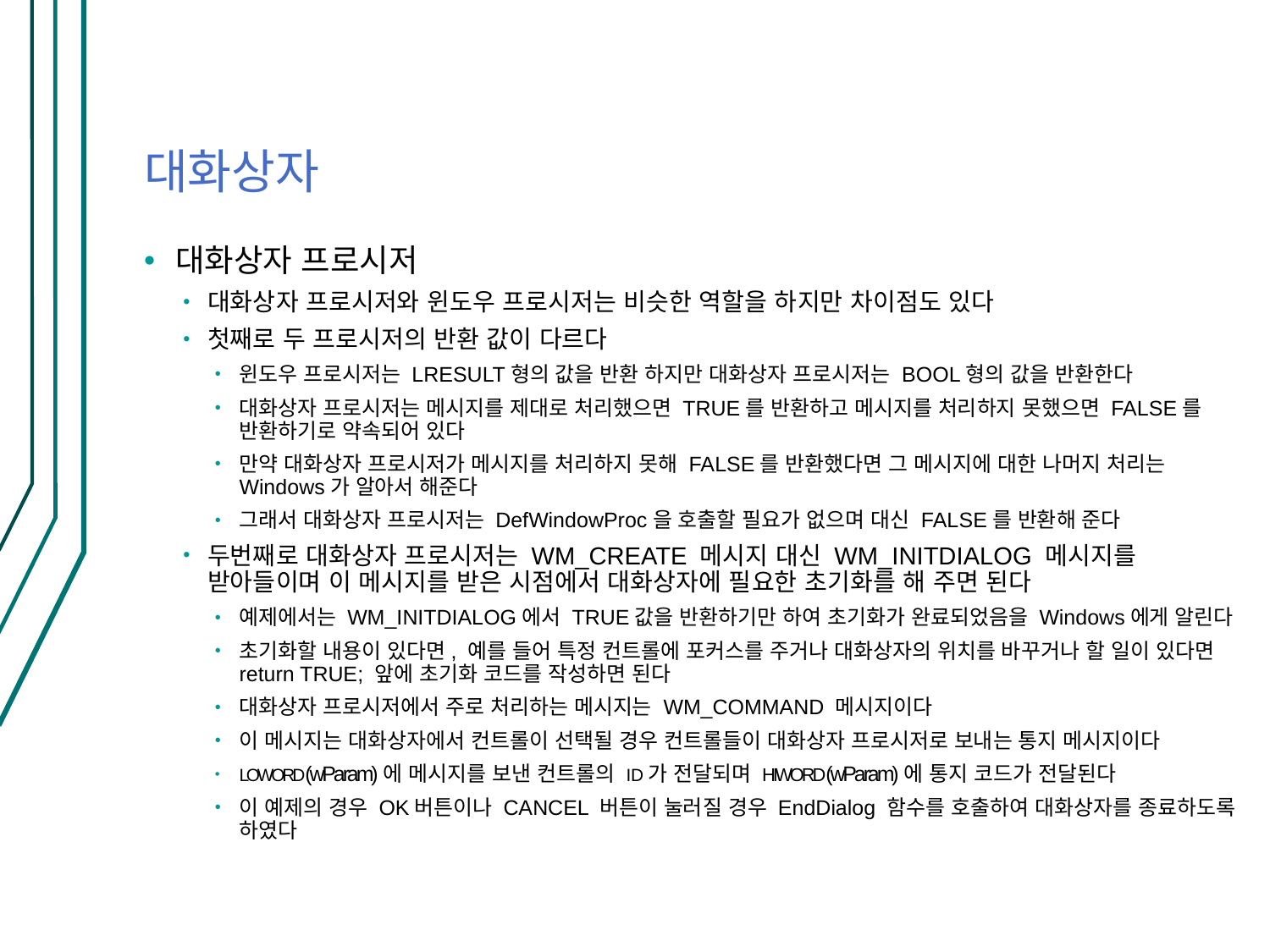

# 대화상자
대화상자 프로시저
대화상자 프로시저와 윈도우 프로시저는 비슷한 역할을 하지만 차이점도 있다
첫째로 두 프로시저의 반환 값이 다르다
윈도우 프로시저는 LRESULT형의 값을 반환 하지만 대화상자 프로시저는 BOOL형의 값을 반환한다
대화상자 프로시저는 메시지를 제대로 처리했으면 TRUE를 반환하고 메시지를 처리하지 못했으면 FALSE를 반환하기로 약속되어 있다
만약 대화상자 프로시저가 메시지를 처리하지 못해 FALSE를 반환했다면 그 메시지에 대한 나머지 처리는 Windows가 알아서 해준다
그래서 대화상자 프로시저는 DefWindowProc을 호출할 필요가 없으며 대신 FALSE를 반환해 준다
두번째로 대화상자 프로시저는 WM_CREATE 메시지 대신 WM_INITDIALOG 메시지를 받아들이며 이 메시지를 받은 시점에서 대화상자에 필요한 초기화를 해 주면 된다
예제에서는 WM_INITDIALOG에서 TRUE값을 반환하기만 하여 초기화가 완료되었음을 Windows에게 알린다
초기화할 내용이 있다면, 예를 들어 특정 컨트롤에 포커스를 주거나 대화상자의 위치를 바꾸거나 할 일이 있다면 return TRUE; 앞에 초기화 코드를 작성하면 된다
대화상자 프로시저에서 주로 처리하는 메시지는 WM_COMMAND 메시지이다
이 메시지는 대화상자에서 컨트롤이 선택될 경우 컨트롤들이 대화상자 프로시저로 보내는 통지 메시지이다
LOWORD(wParam)에 메시지를 보낸 컨트롤의 ID가 전달되며 HIWORD(wParam)에 통지 코드가 전달된다
이 예제의 경우 OK버튼이나 CANCEL 버튼이 눌러질 경우 EndDialog 함수를 호출하여 대화상자를 종료하도록 하였다